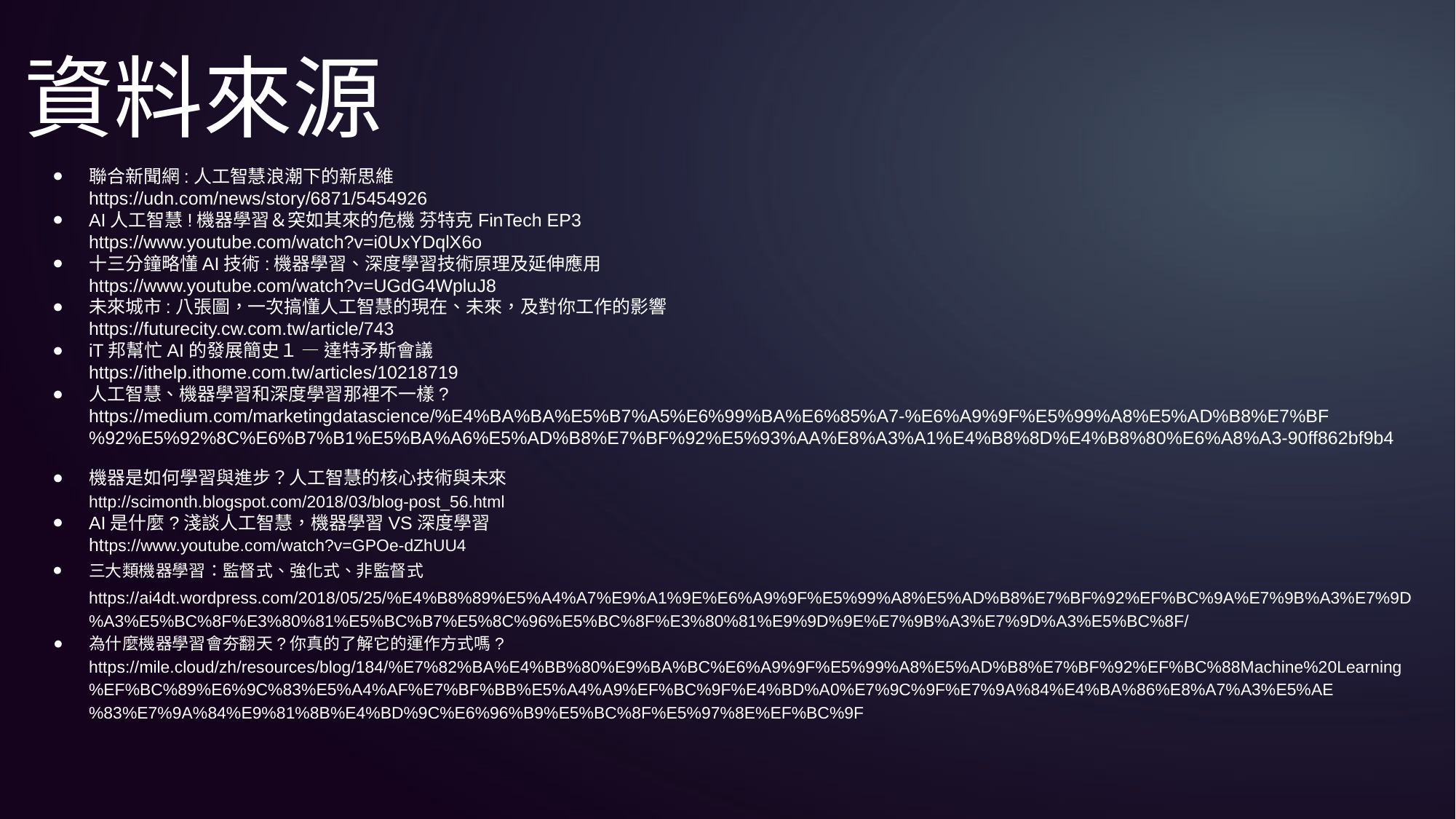

# 資料來源
聯合新聞網:人工智慧浪潮下的新思維
https://udn.com/news/story/6871/5454926
AI人工智慧!機器學習＆突如其來的危機 芬特克FinTech EP3
https://www.youtube.com/watch?v=i0UxYDqlX6o
十三分鐘略懂AI技術:機器學習、深度學習技術原理及延伸應用
https://www.youtube.com/watch?v=UGdG4WpluJ8
未來城市:八張圖，一次搞懂人工智慧的現在、未來，及對你工作的影響
https://futurecity.cw.com.tw/article/743
iT邦幫忙AI的發展簡史１ — 達特矛斯會議
https://ithelp.ithome.com.tw/articles/10218719
人工智慧、機器學習和深度學習那裡不一樣?
https://medium.com/marketingdatascience/%E4%BA%BA%E5%B7%A5%E6%99%BA%E6%85%A7-%E6%A9%9F%E5%99%A8%E5%AD%B8%E7%BF%92%E5%92%8C%E6%B7%B1%E5%BA%A6%E5%AD%B8%E7%BF%92%E5%93%AA%E8%A3%A1%E4%B8%8D%E4%B8%80%E6%A8%A3-90ff862bf9b4
機器是如何學習與進步？人工智慧的核心技術與未來
http://scimonth.blogspot.com/2018/03/blog-post_56.html
AI是什麼?淺談人工智慧，機器學習VS深度學習
https://www.youtube.com/watch?v=GPOe-dZhUU4
三大類機器學習：監督式、強化式、非監督式
https://ai4dt.wordpress.com/2018/05/25/%E4%B8%89%E5%A4%A7%E9%A1%9E%E6%A9%9F%E5%99%A8%E5%AD%B8%E7%BF%92%EF%BC%9A%E7%9B%A3%E7%9D%A3%E5%BC%8F%E3%80%81%E5%BC%B7%E5%8C%96%E5%BC%8F%E3%80%81%E9%9D%9E%E7%9B%A3%E7%9D%A3%E5%BC%8F/
為什麼機器學習會夯翻天?你真的了解它的運作方式嗎?
https://mile.cloud/zh/resources/blog/184/%E7%82%BA%E4%BB%80%E9%BA%BC%E6%A9%9F%E5%99%A8%E5%AD%B8%E7%BF%92%EF%BC%88Machine%20Learning%EF%BC%89%E6%9C%83%E5%A4%AF%E7%BF%BB%E5%A4%A9%EF%BC%9F%E4%BD%A0%E7%9C%9F%E7%9A%84%E4%BA%86%E8%A7%A3%E5%AE%83%E7%9A%84%E9%81%8B%E4%BD%9C%E6%96%B9%E5%BC%8F%E5%97%8E%EF%BC%9F